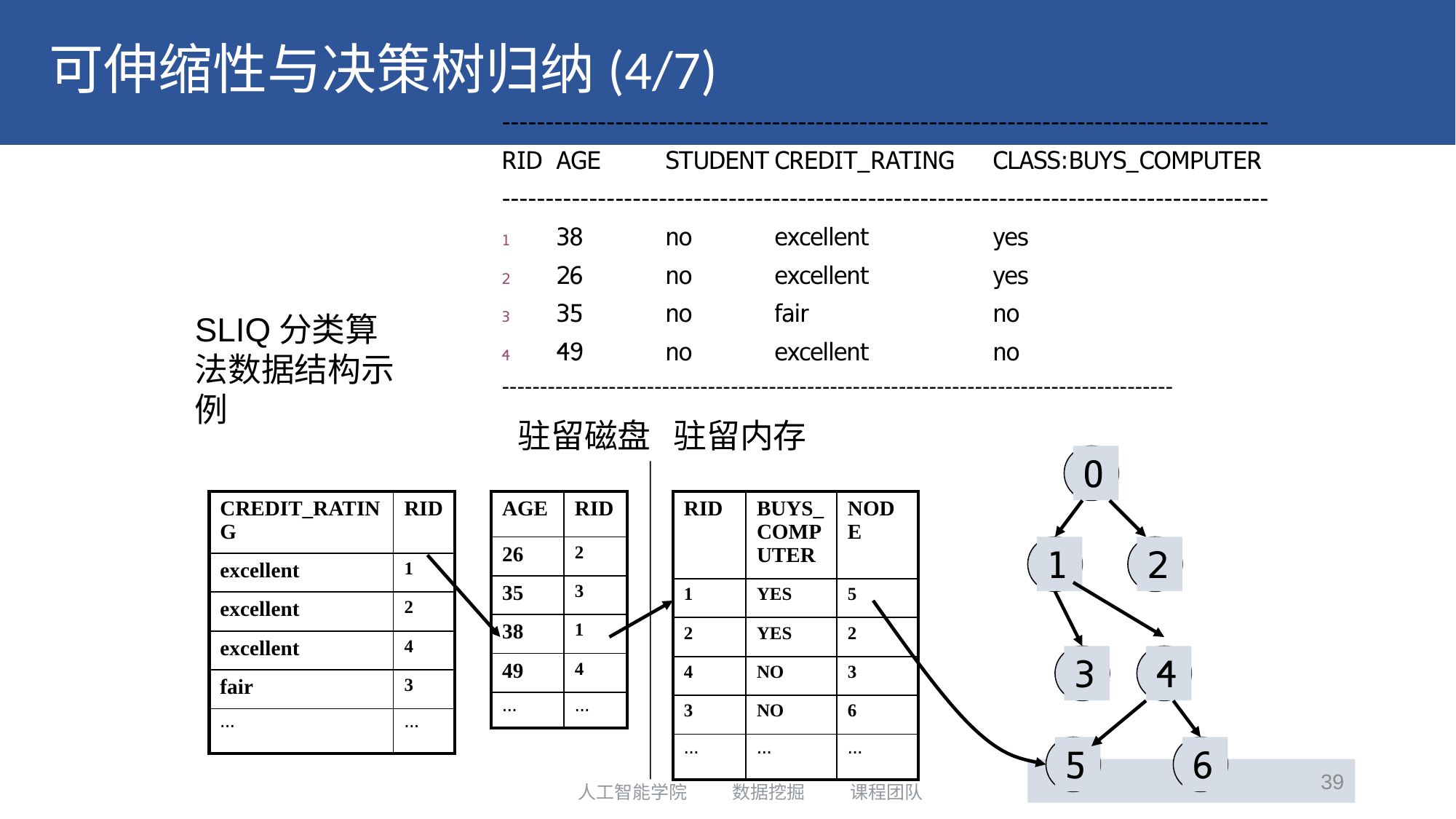

# 可伸缩性与决策树归纳(4/7)
----------------------------------------------------------------------------------------
RID	AGE	STUDENT	CREDIT_RATING	CLASS:BUYS_COMPUTER
----------------------------------------------------------------------------------------
38	no	excellent 		yes
26	no	excellent		yes
35	no	fair		no
49	no	excellent 		no
----------------------------------------------------------------------------------------
SLIQ分类算法数据结构示例
驻留磁盘   驻留内存

0

| AGE | RID |
| --- | --- |
| 26 | 2 |
| 35 | 3 |
| 38 | 1 |
| 49 | 4 |
| … | … |
| CREDIT\_RATING | RID |
| --- | --- |
| excellent | 1 |
| excellent | 2 |
| excellent | 4 |
| fair | 3 |
| … | … |
| RID | BUYS\_COMPUTER | NODE |
| --- | --- | --- |
| 1 | YES | 5 |
| 2 | YES | 2 |
| 4 | NO | 3 |
| 3 | NO | 6 |
| … | … | … |

1

2

3

4

5

6
39
人工智能学院        数据挖掘        课程团队